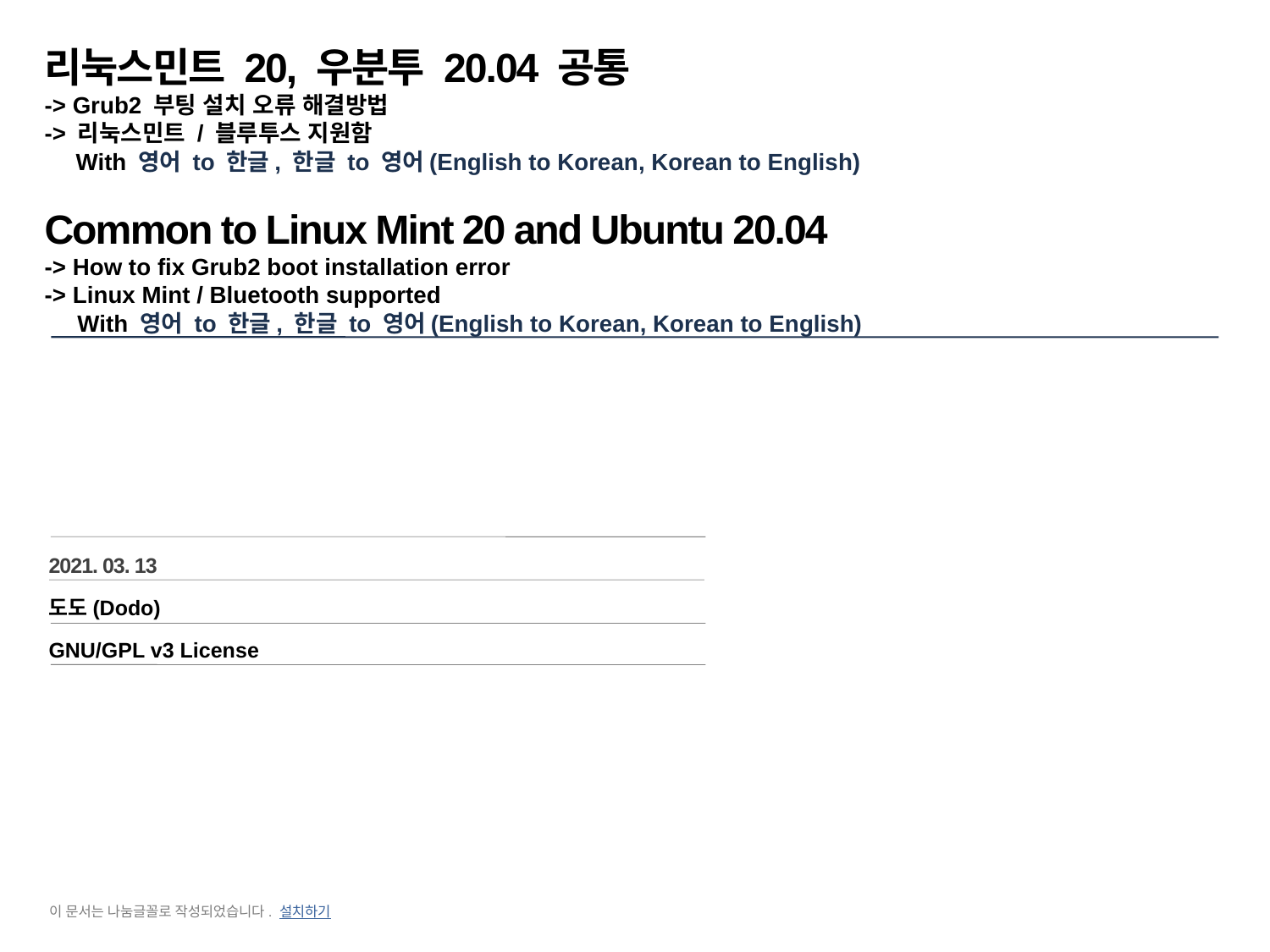

리눅스민트 20, 우분투 20.04 공통
-> Grub2 부팅 설치 오류 해결방법
-> 리눅스민트 / 블루투스 지원함
    With 영어 to 한글, 한글 to 영어(English to Korean, Korean to English)
Common to Linux Mint 20 and Ubuntu 20.04
-> How to fix Grub2 boot installation error
-> Linux Mint / Bluetooth supported
     With 영어 to 한글, 한글 to 영어(English to Korean, Korean to English)

2021. 03. 13
도도(Dodo)
GNU/GPL v3 License

이 문서는 나눔글꼴로 작성되었습니다. 설치하기